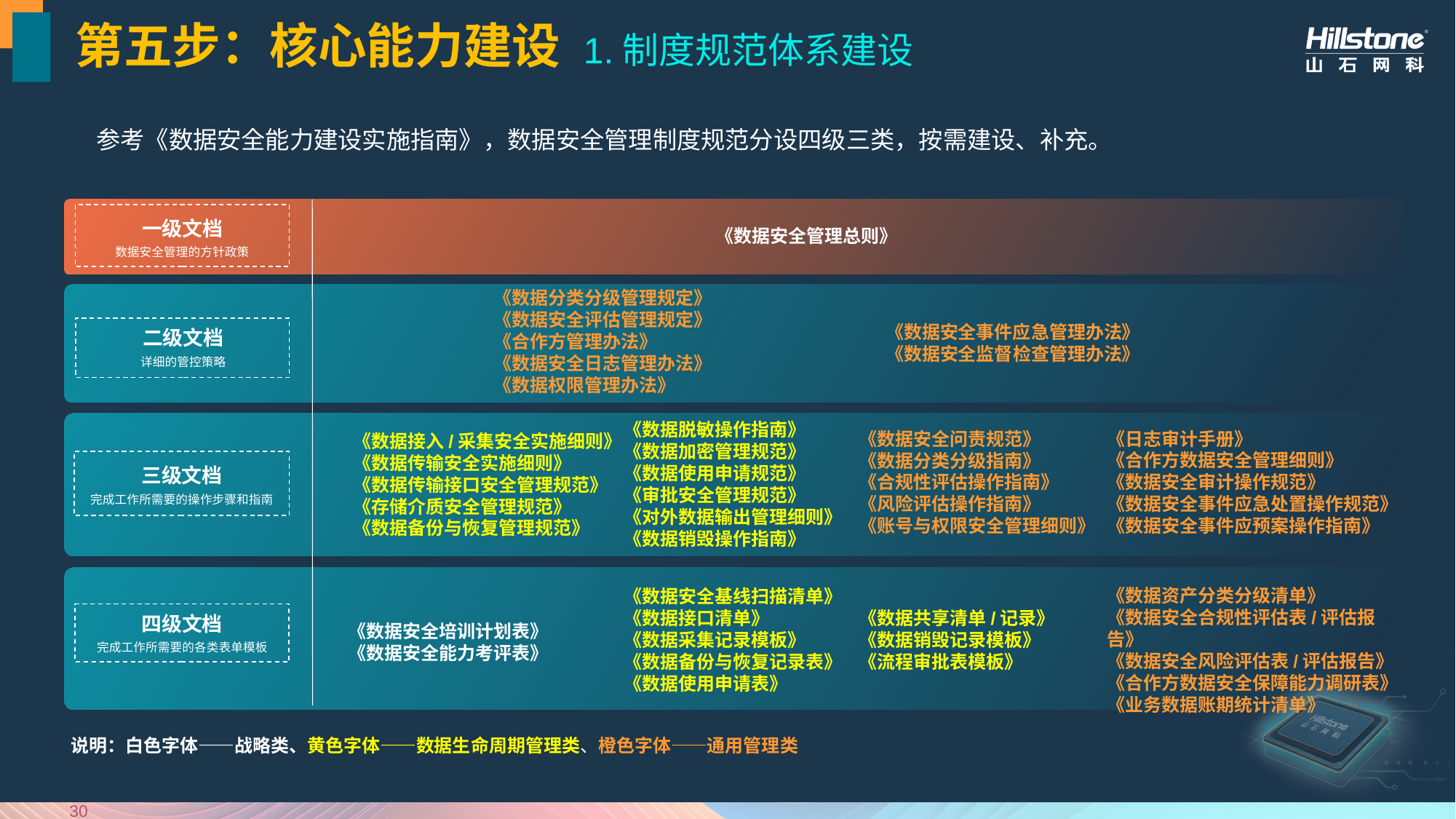

# 第五步：核心能力建设 1.制度规范体系建设
参考《数据安全能力建设实施指南》，数据安全管理制度规范分设四级三类，按需建设、补充。

一级文档
数据安全管理的方针政策
《数据安全管理总则》
《数据分类分级管理规定》
《数据安全评估管理规定》
《合作方管理办法》
《数据安全日志管理办法》
《数据权限管理办法》

《数据安全事件应急管理办法》
《数据安全监督检查管理办法》
二级文档
详细的管控策略
《数据脱敏操作指南》
《数据加密管理规范》
《数据使用申请规范》
《审批安全管理规范》
《对外数据输出管理细则》
《数据销毁操作指南》

《日志审计手册》
《合作方数据安全管理细则》
《数据安全审计操作规范》
《数据安全事件应急处置操作规范》
《数据安全事件应预案操作指南》
《数据安全问责规范》
《数据分类分级指南》
《合规性评估操作指南》
《风险评估操作指南》
《账号与权限安全管理细则》
《数据接入/采集安全实施细则》
《数据传输安全实施细则》
《数据传输接口安全管理规范》
《存储介质安全管理规范》
《数据备份与恢复管理规范》
三级文档
完成工作所需要的操作步骤和指南

《数据资产分类分级清单》
《数据安全合规性评估表/评估报告》
《数据安全风险评估表/评估报告》
《合作方数据安全保障能力调研表》
《业务数据账期统计清单》
《数据安全基线扫描清单》
《数据接口清单》
《数据采集记录模板》
《数据备份与恢复记录表》
《数据使用申请表》
《数据共享清单/记录》
《数据销毁记录模板》
《流程审批表模板》
四级文档
完成工作所需要的各类表单模板
《数据安全培训计划表》
《数据安全能力考评表》
说明：白色字体——战略类、黄色字体——数据生命周期管理类、橙色字体——通用管理类